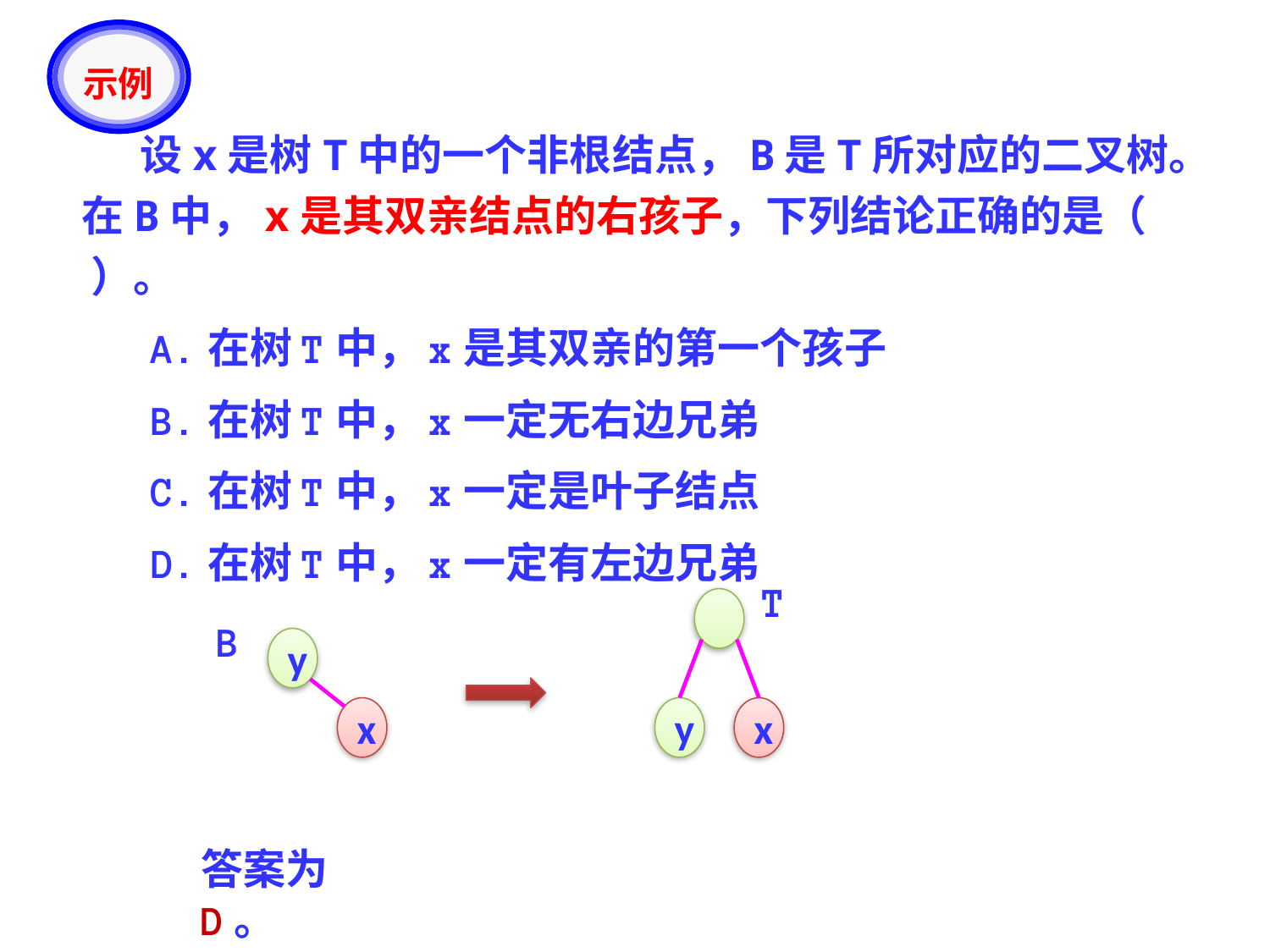

示例
     设x是树T中的一个非根结点，B是T所对应的二叉树。在B中，x是其双亲结点的右孩子，下列结论正确的是（  ）。
   A.在树T中，x是其双亲的第一个孩子
   B.在树T中，x一定无右边兄弟
   C.在树T中，x一定是叶子结点
   D.在树T中，x一定有左边兄弟
T

B
y

x
y
x
答案为D。